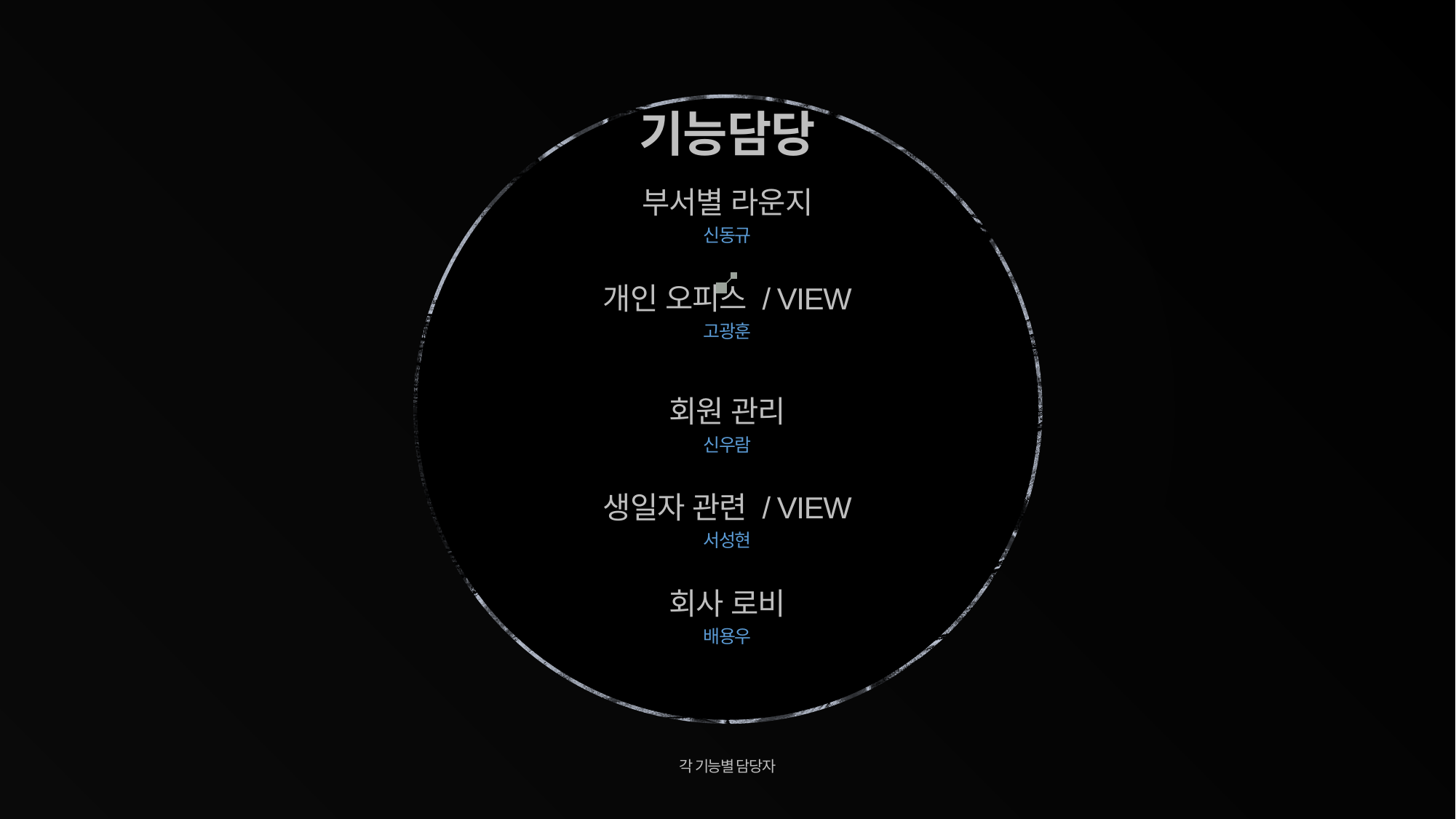

기능담당
부서별 라운지
신동규

개인 오피스 / VIEW
고광훈

회원 관리
신우람

생일자 관련 / VIEW
서성현

회사 로비
배용우

각 기능별 담당자